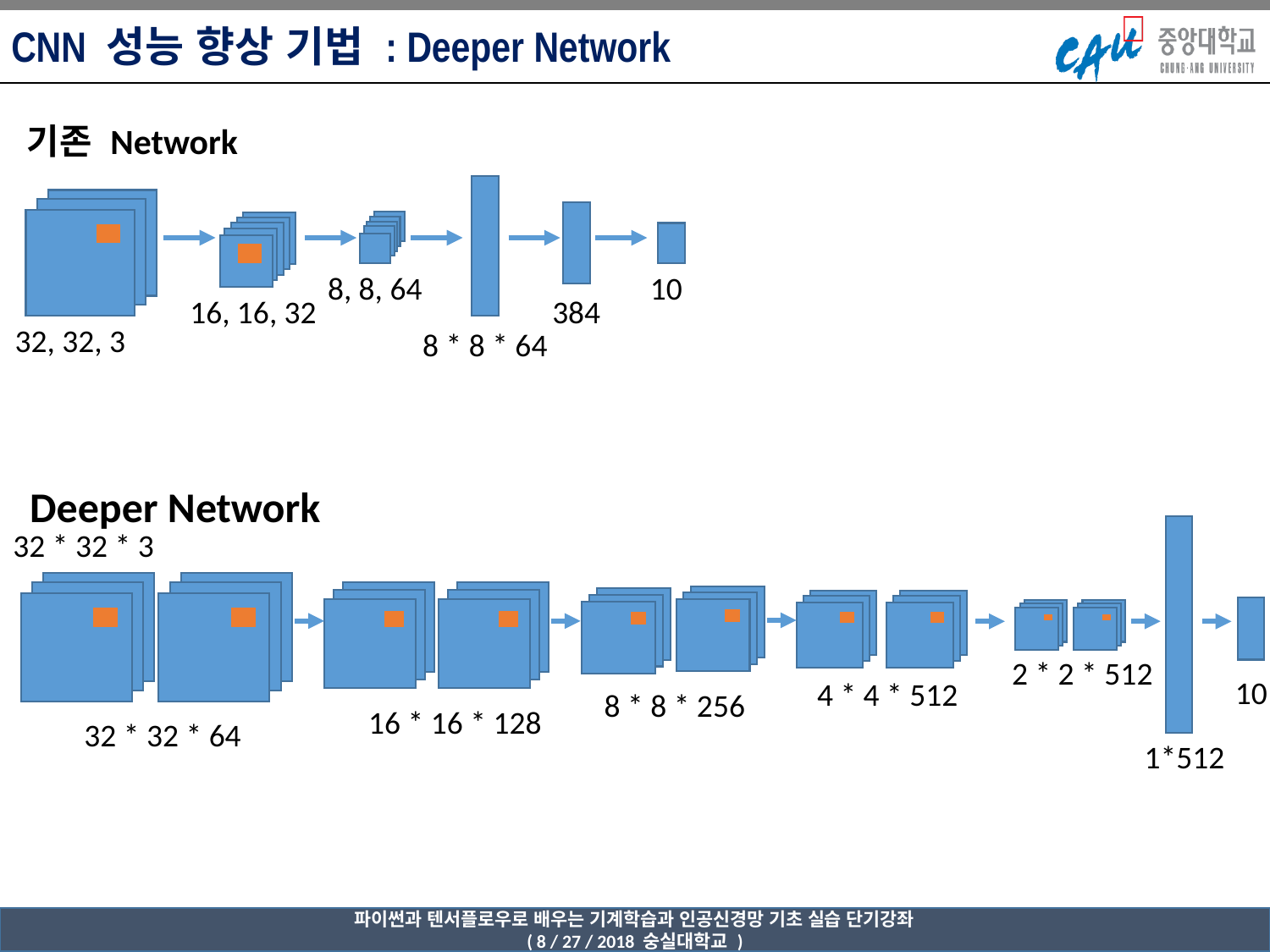

CNN 성능 향상 기법 : Deeper Network
기존 Network

10
8, 8, 64
16, 16, 32
384
32, 32, 3
8 * 8 * 64
Deeper Network

32 * 32 * 3

2 * 2 * 512
10
4 * 4 * 512
8 * 8 * 256
16 * 16 * 128
32 * 32 * 64
1*512